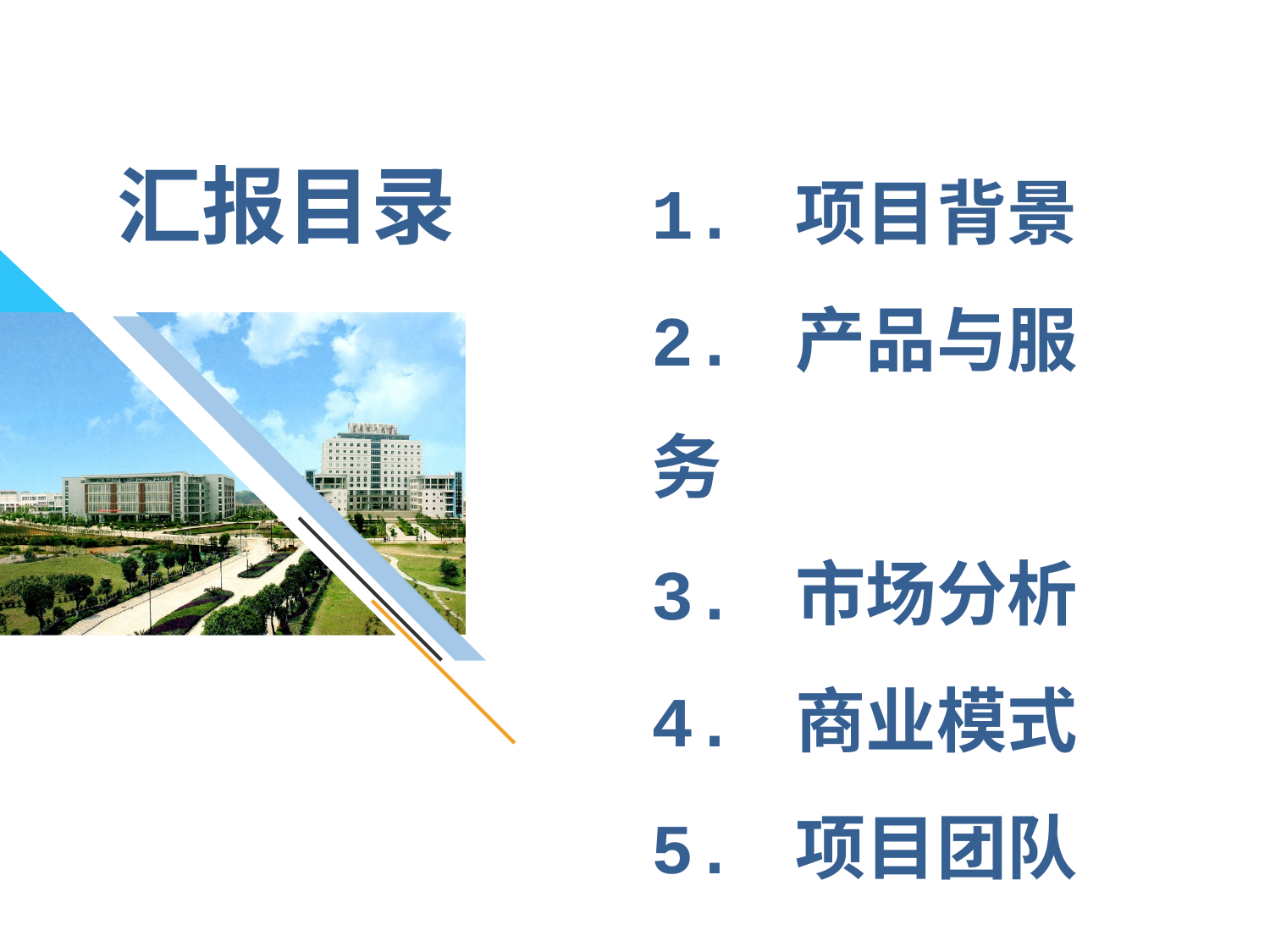

1. 项目背景
2. 产品与服务
3. 市场分析
4. 商业模式
5. 项目团队
汇报目录

2